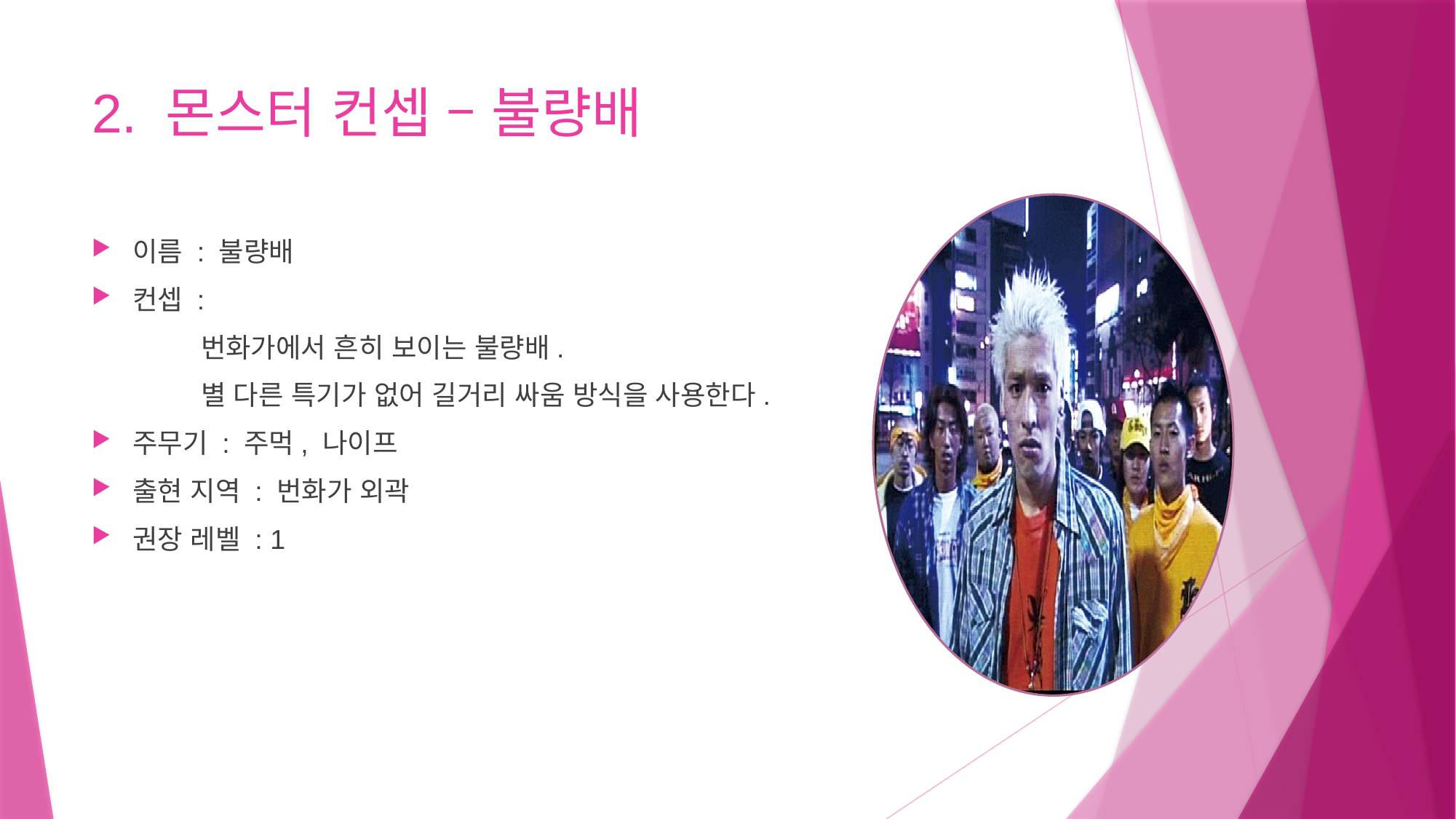

# 2. 몬스터 컨셉 – 불량배

이름 : 불량배
컨셉 :
	번화가에서 흔히 보이는 불량배.
	별 다른 특기가 없어 길거리 싸움 방식을 사용한다.
주무기 : 주먹, 나이프
출현 지역 : 번화가 외곽
권장 레벨 : 1